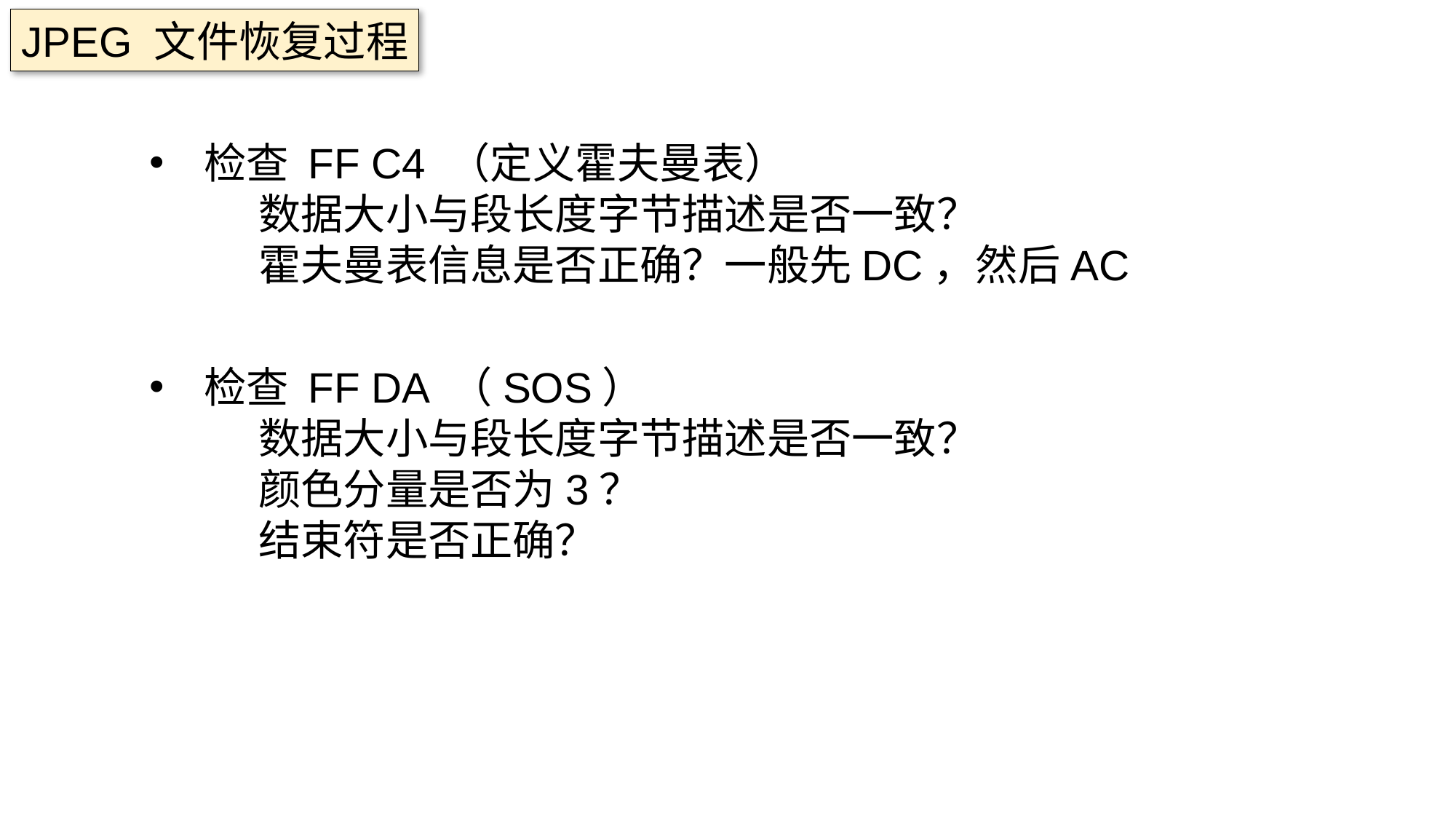

JPEG 文件恢复过程
检查 FF C4 （定义霍夫曼表）
	数据大小与段长度字节描述是否一致？
	霍夫曼表信息是否正确？一般先DC，然后AC
检查 FF DA （SOS）
	数据大小与段长度字节描述是否一致？
	颜色分量是否为3？
	结束符是否正确？